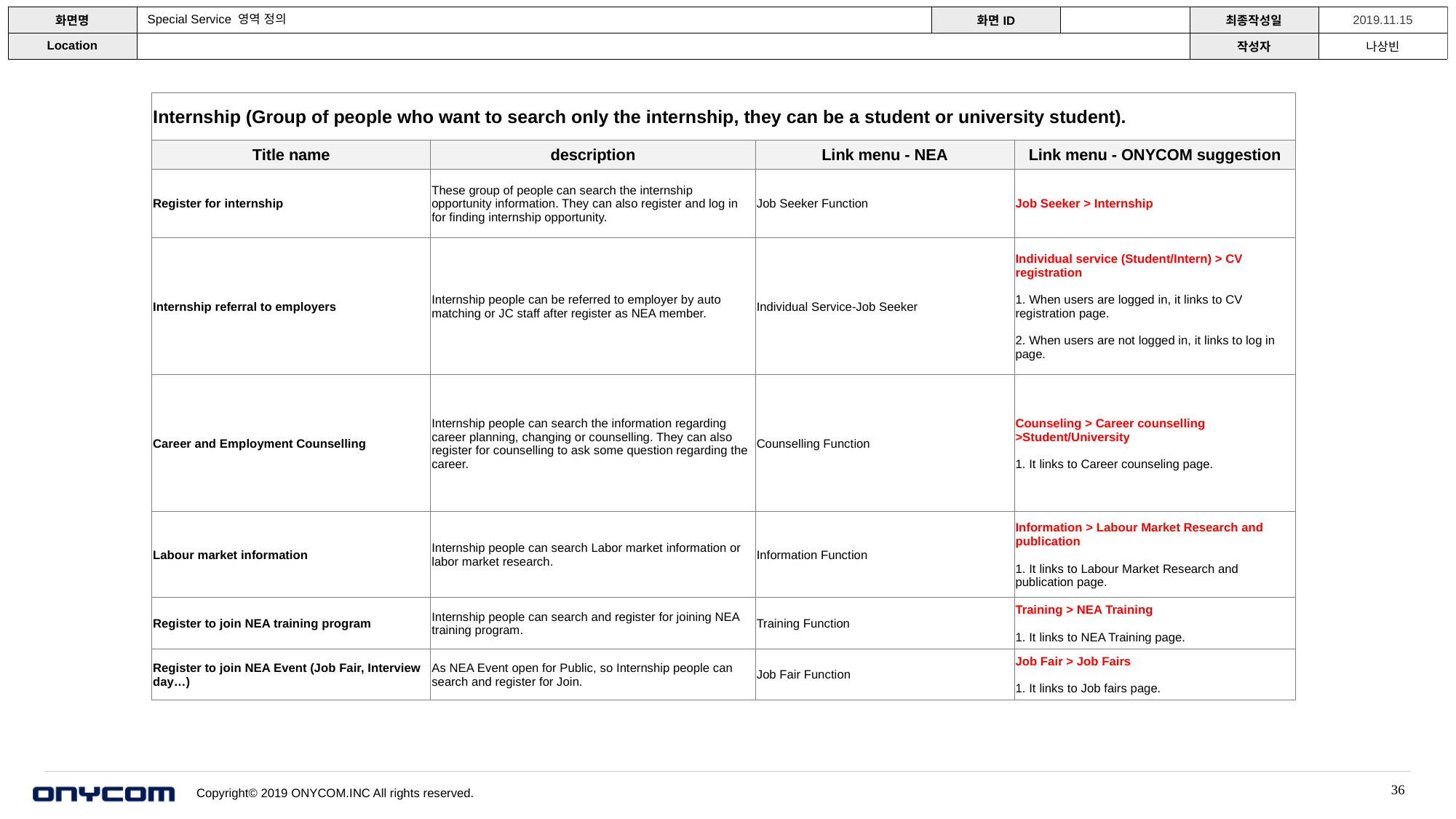

Special Service 영역 정의
| Internship (Group of people who want to search only the internship, they can be a student or university student). |  |  |  |
| --- | --- | --- | --- |
| Title name | description | Link menu - NEA | Link menu - ONYCOM suggestion |
| Register for internship | These group of people can search the internship opportunity information. They can also register and log in for finding internship opportunity. | Job Seeker Function | Job Seeker > Internship |
| Internship referral to employers | Internship people can be referred to employer by auto matching or JC staff after register as NEA member. | Individual Service-Job Seeker | Individual service (Student/Intern) > CV registration 1. When users are logged in, it links to CV registration page. 2. When users are not logged in, it links to log in page. |
| Career and Employment Counselling | Internship people can search the information regarding career planning, changing or counselling. They can also register for counselling to ask some question regarding the career. | Counselling Function | Counseling > Career counselling >Student/University 1. It links to Career counseling page. |
| Labour market information | Internship people can search Labor market information or labor market research. | Information Function | Information > Labour Market Research and publication 1. It links to Labour Market Research and publication page. |
| Register to join NEA training program | Internship people can search and register for joining NEA training program. | Training Function | Training > NEA Training 1. It links to NEA Training page. |
| Register to join NEA Event (Job Fair, Interview day…) | As NEA Event open for Public, so Internship people can search and register for Join. | Job Fair Function | Job Fair > Job Fairs 1. It links to Job fairs page. |
36